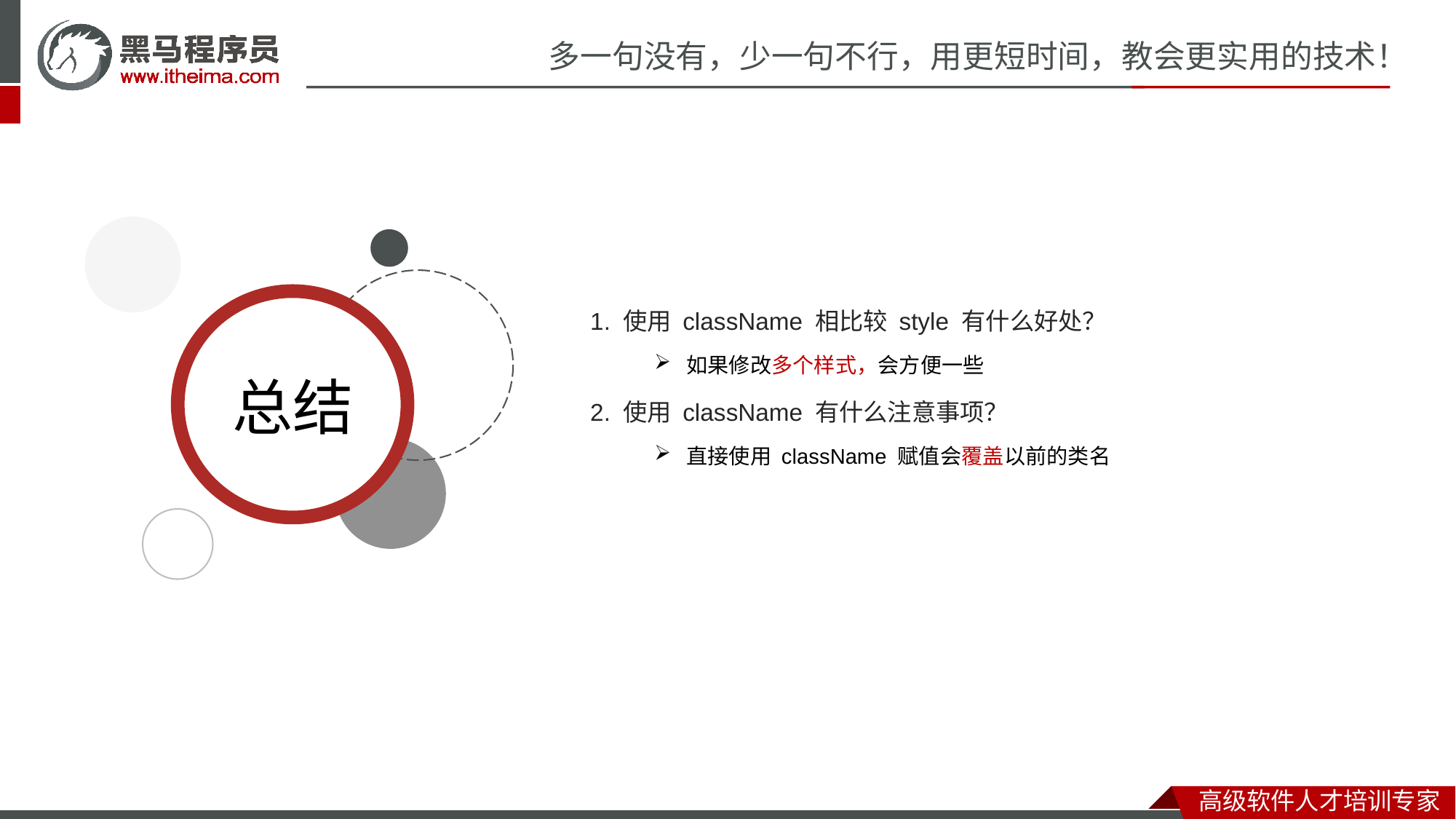

1. 使用 className 相比较 style 有什么好处？
如果修改多个样式，会方便一些
2. 使用 className 有什么注意事项？
直接使用 className 赋值会覆盖以前的类名